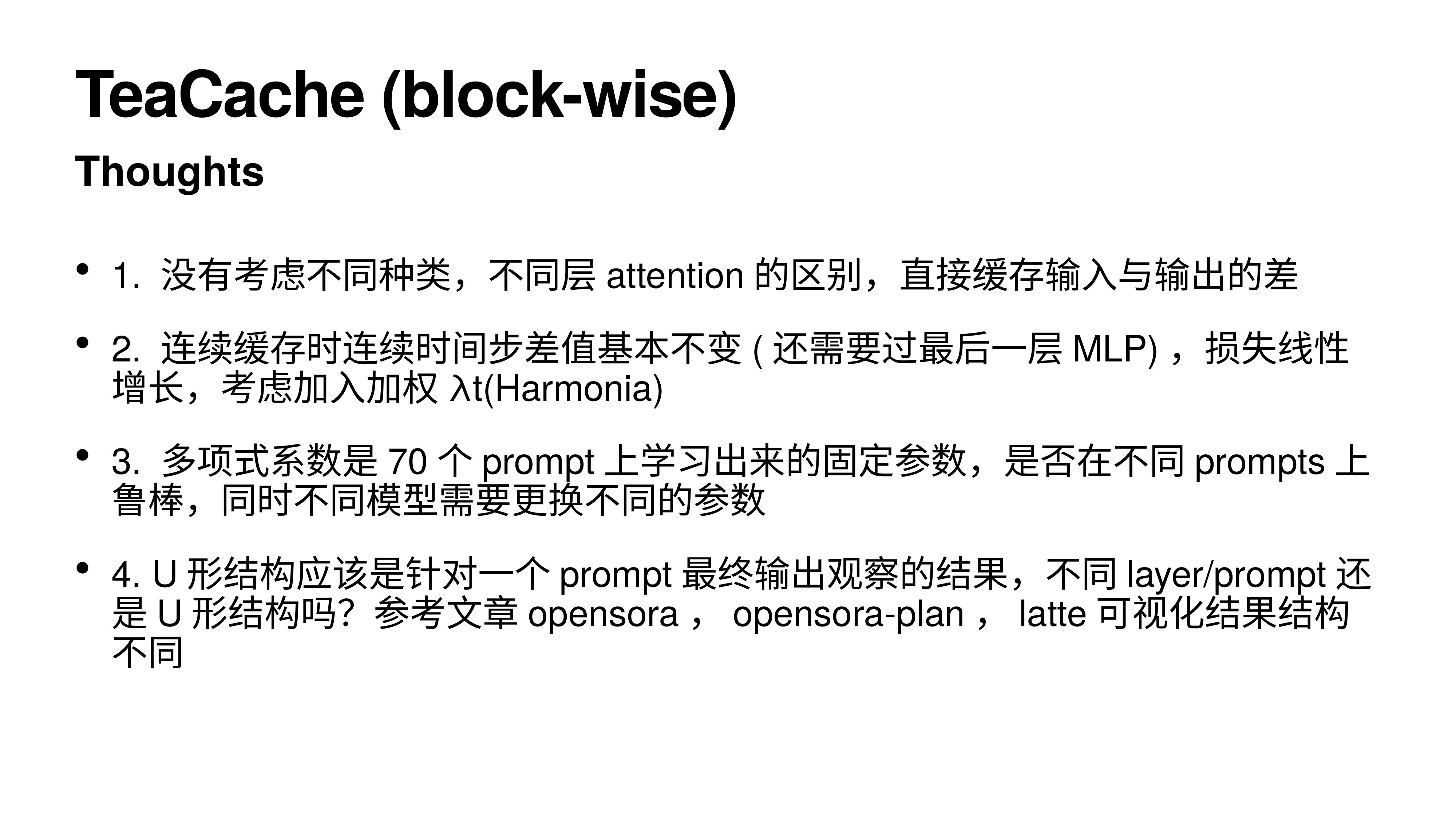

# TeaCache (block-wise)
Thoughts
1. 没有考虑不同种类，不同层attention的区别，直接缓存输入与输出的差
2. 连续缓存时连续时间步差值基本不变(还需要过最后一层MLP)，损失线性增长，考虑加入加权λt(Harmonia)
3. 多项式系数是70个prompt上学习出来的固定参数，是否在不同prompts上鲁棒，同时不同模型需要更换不同的参数
4. U形结构应该是针对一个prompt最终输出观察的结果，不同layer/prompt还是U形结构吗？参考文章opensora，opensora-plan，latte可视化结果结构不同